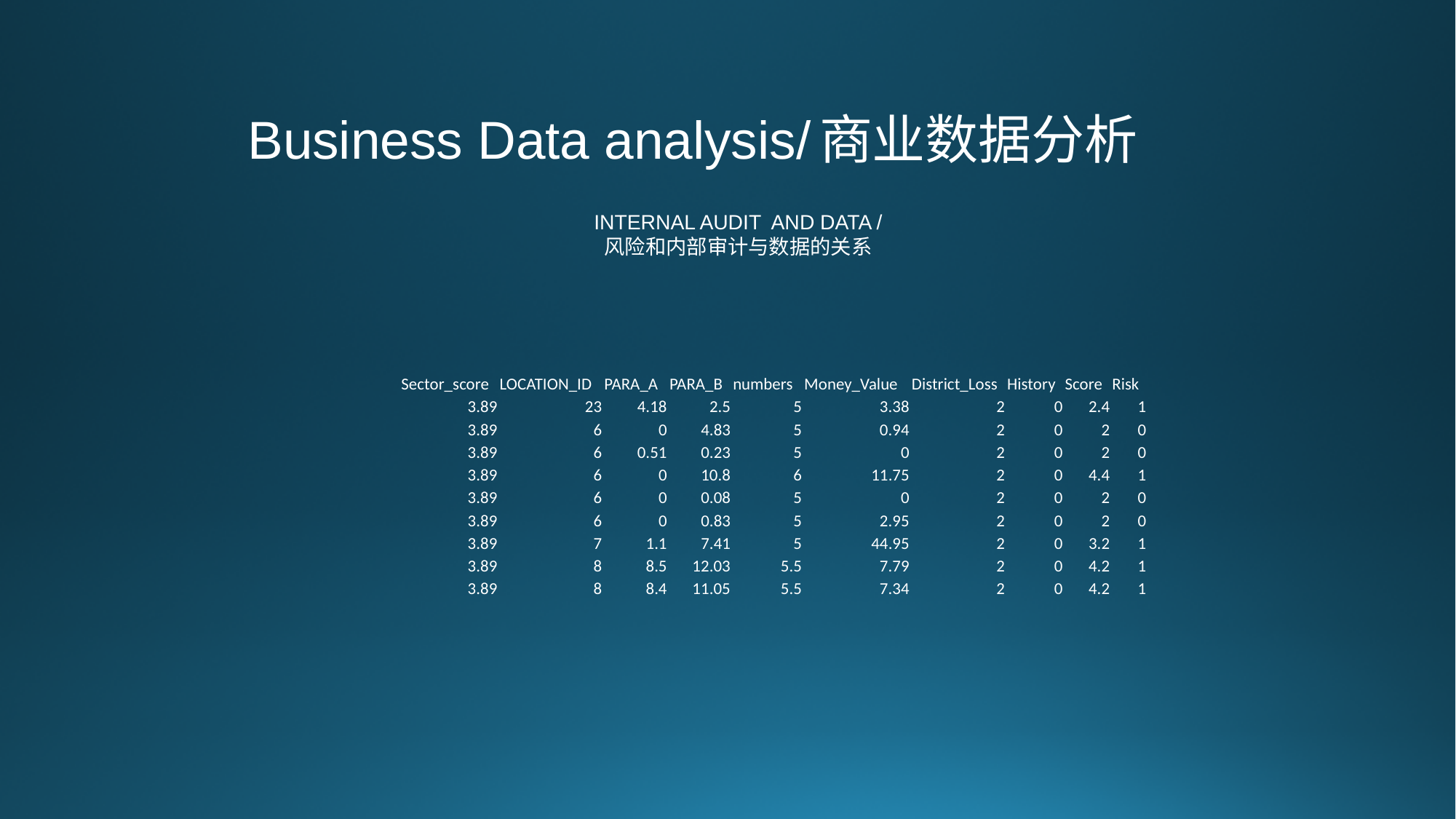

# Business Data analysis/商业数据分析
internal audit  and DATA /
风险和内部审计与数据的关系
| Sector\_score | LOCATION\_ID | PARA\_A | PARA\_B | numbers | Money\_Value | District\_Loss | History | Score | Risk |
| --- | --- | --- | --- | --- | --- | --- | --- | --- | --- |
| 3.89 | 23 | 4.18 | 2.5 | 5 | 3.38 | 2 | 0 | 2.4 | 1 |
| 3.89 | 6 | 0 | 4.83 | 5 | 0.94 | 2 | 0 | 2 | 0 |
| 3.89 | 6 | 0.51 | 0.23 | 5 | 0 | 2 | 0 | 2 | 0 |
| 3.89 | 6 | 0 | 10.8 | 6 | 11.75 | 2 | 0 | 4.4 | 1 |
| 3.89 | 6 | 0 | 0.08 | 5 | 0 | 2 | 0 | 2 | 0 |
| 3.89 | 6 | 0 | 0.83 | 5 | 2.95 | 2 | 0 | 2 | 0 |
| 3.89 | 7 | 1.1 | 7.41 | 5 | 44.95 | 2 | 0 | 3.2 | 1 |
| 3.89 | 8 | 8.5 | 12.03 | 5.5 | 7.79 | 2 | 0 | 4.2 | 1 |
| 3.89 | 8 | 8.4 | 11.05 | 5.5 | 7.34 | 2 | 0 | 4.2 | 1 |